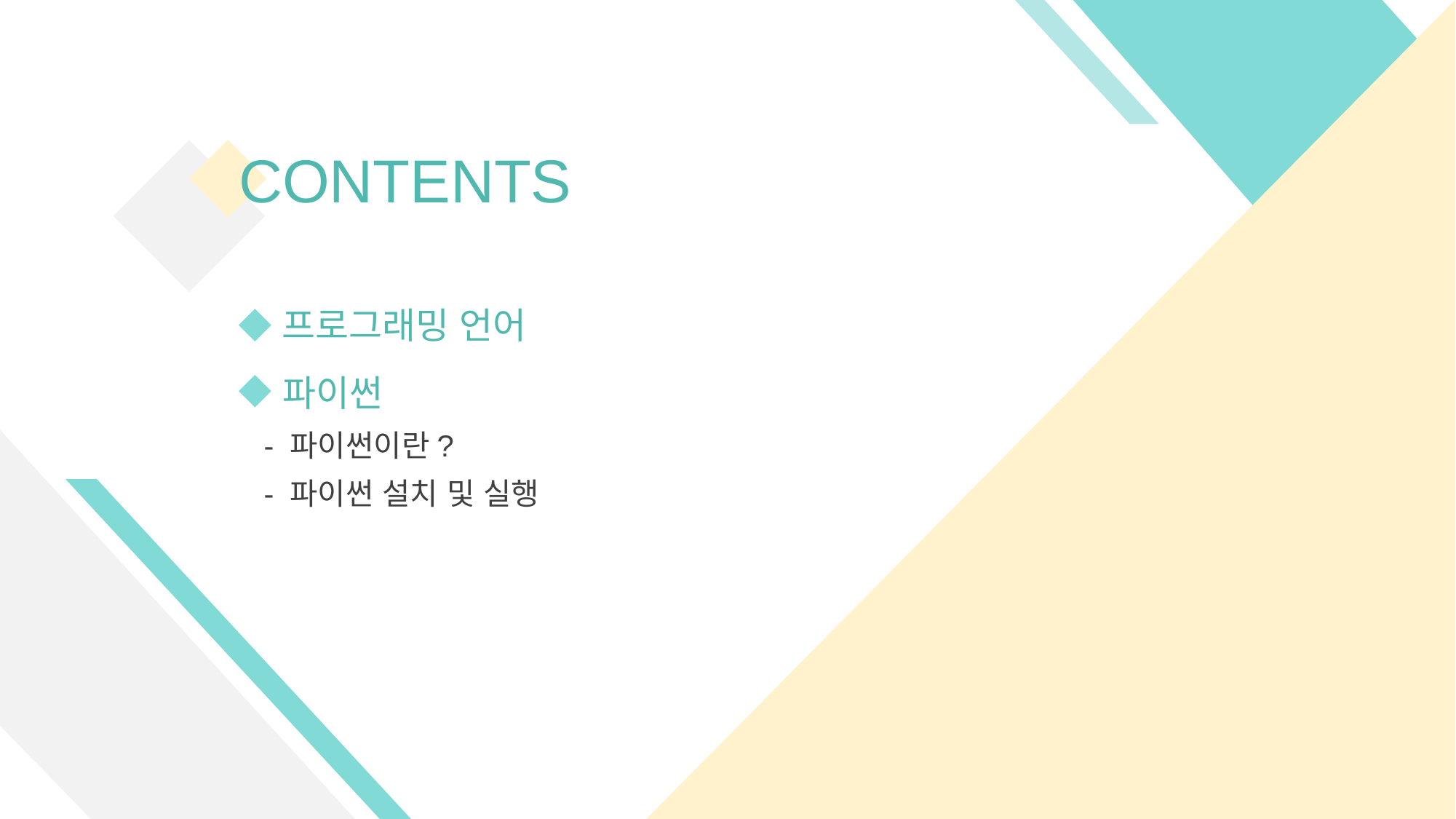

CONTENTS

프로그래밍 언어

파이썬

- 파이썬이란?

- 파이썬 설치 및 실행